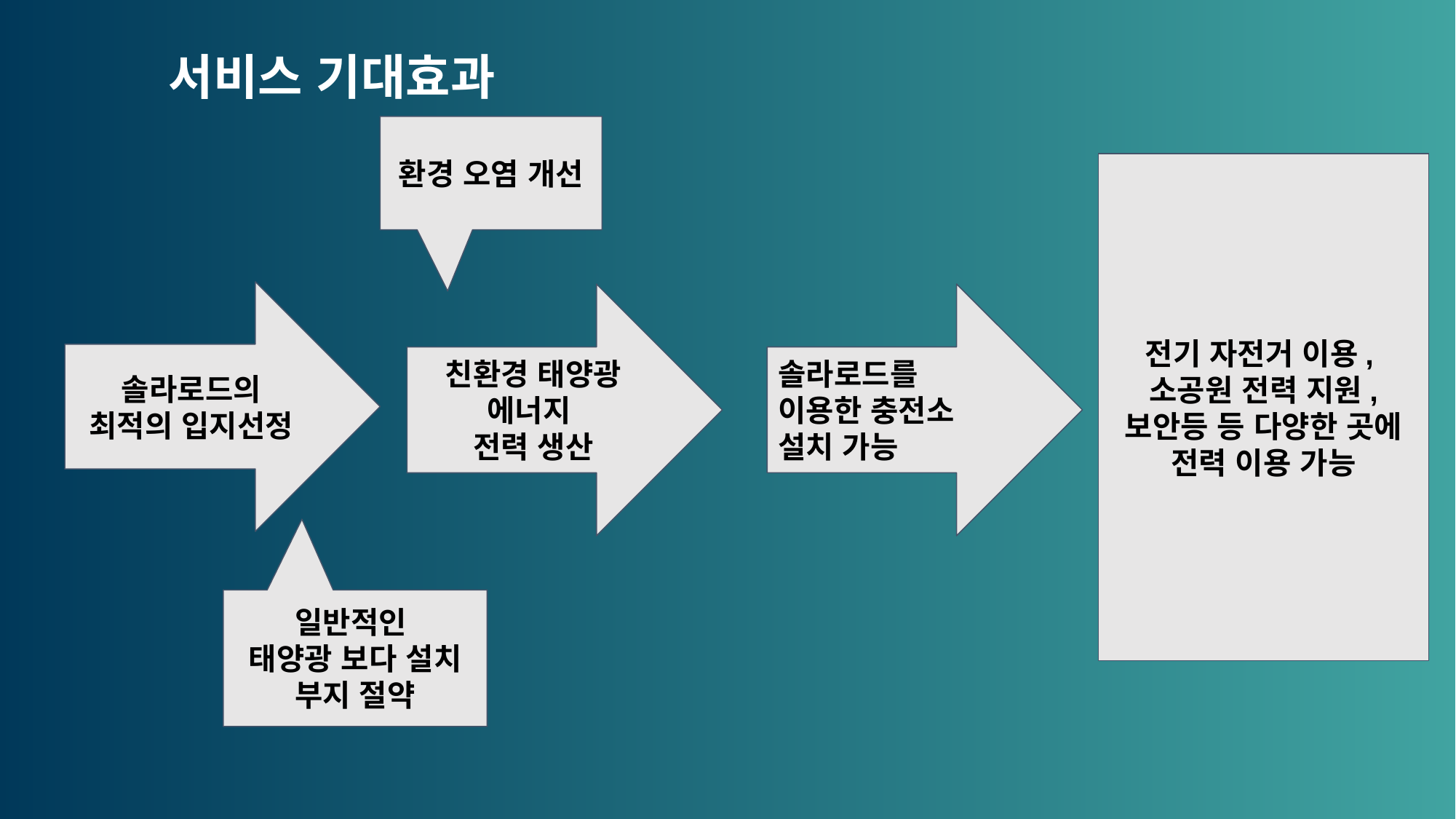

서비스 기대효과
환경 오염 개선
전기 자전거 이용,
소공원 전력 지원, 보안등 등 다양한 곳에 전력 이용 가능
솔라로드의 최적의 입지선정
솔라로드를 이용한 충전소 설치 가능
친환경 태양광 에너지
전력 생산
일반적인
태양광 보다 설치 부지 절약